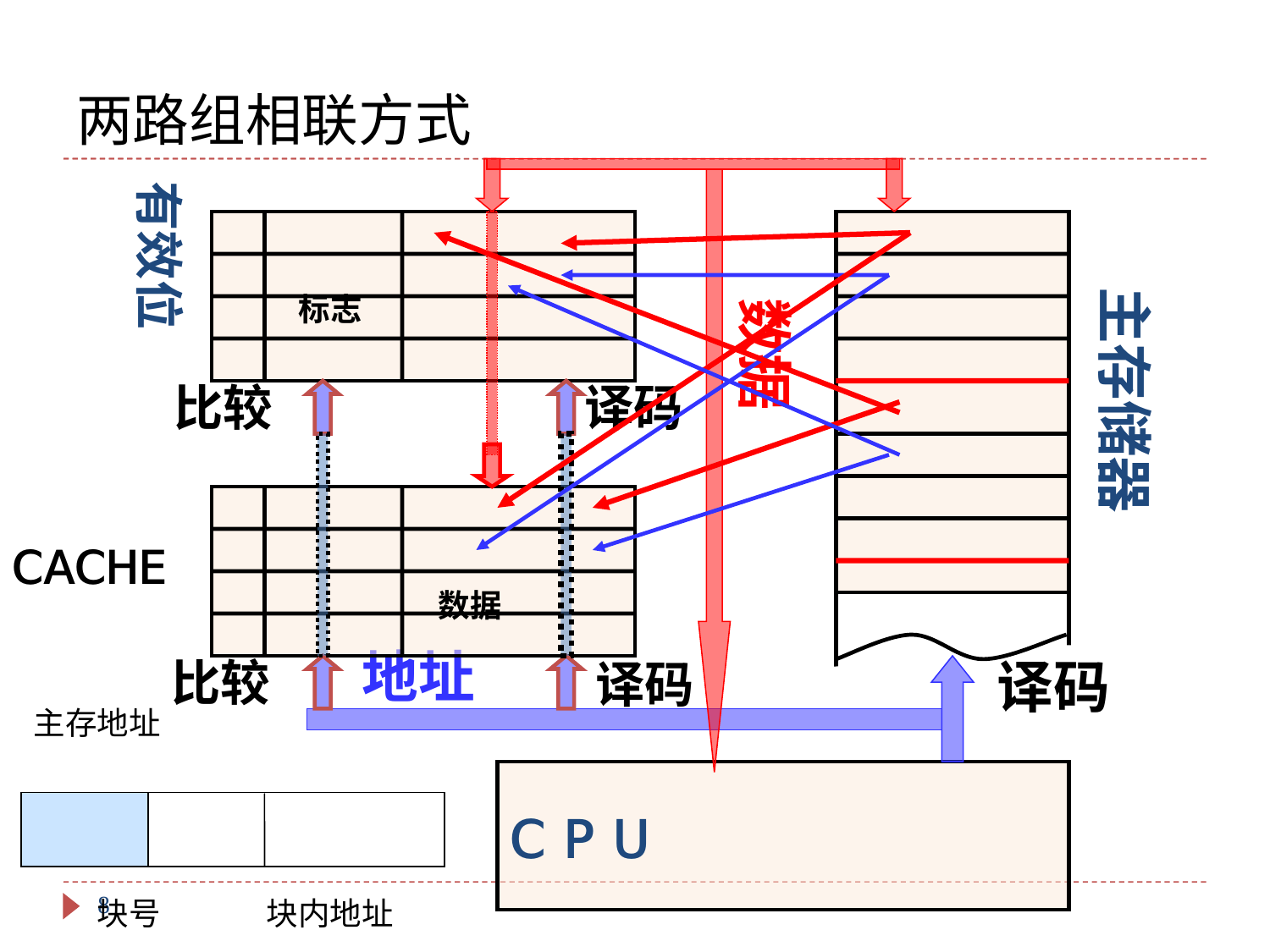

# 两路组相联方式

有效位

主存储器
标志

数据

比较
译码

CACHE

数据

地址

比较
译码
译码

主存地址

C P U

8
块号
块内地址